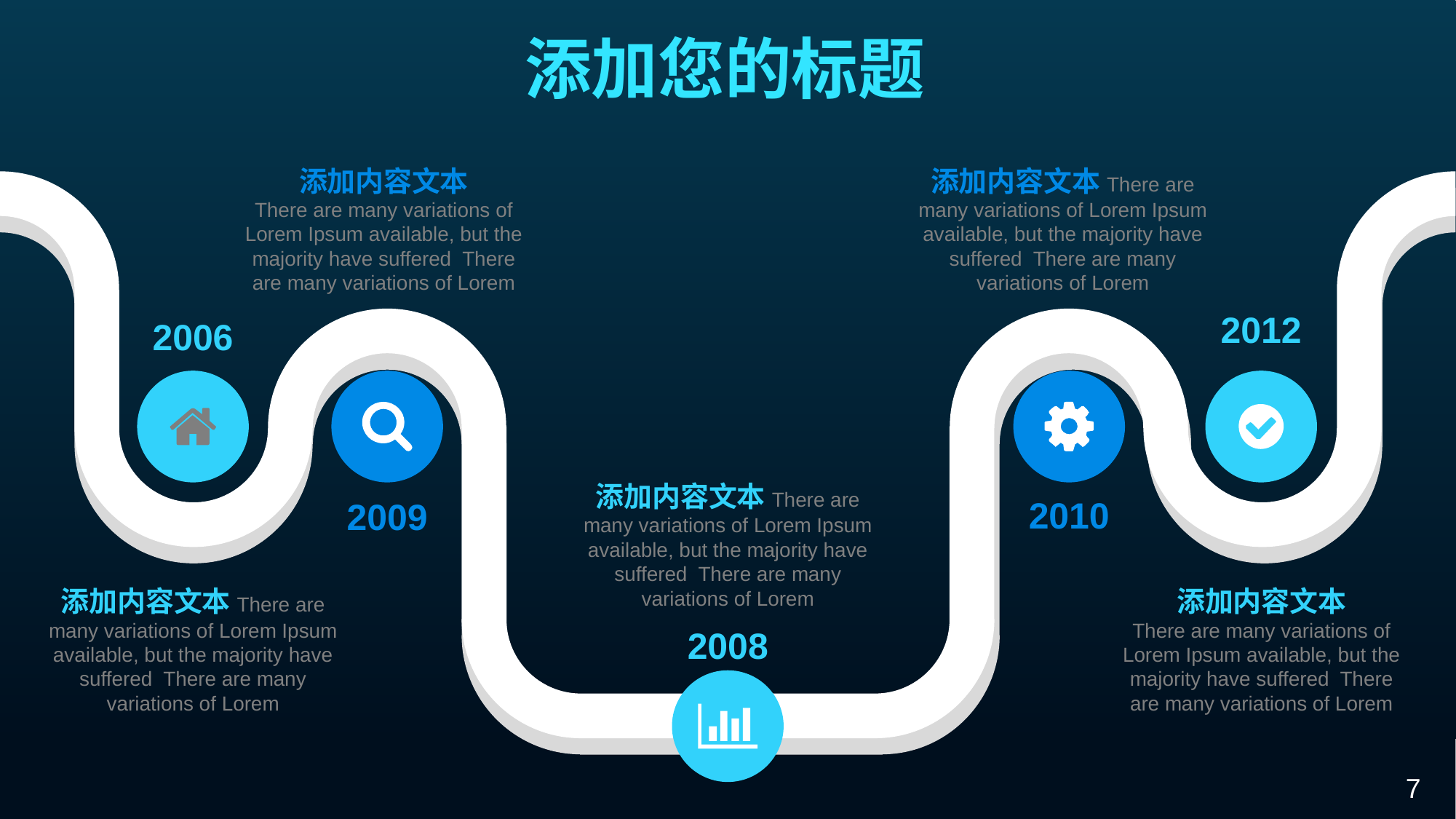

添加您的标题
添加内容文本
There are many variations of Lorem Ipsum available, but the majority have suffered  There are many variations of Lorem
添加内容文本There are many variations of Lorem Ipsum available, but the majority have suffered  There are many variations of Lorem

2012
2006

添加内容文本There are many variations of Lorem Ipsum available, but the majority have suffered  There are many variations of Lorem
2010
2009
添加内容文本There are many variations of Lorem Ipsum available, but the majority have suffered  There are many variations of Lorem
添加内容文本
There are many variations of Lorem Ipsum available, but the majority have suffered  There are many variations of Lorem
2008

7